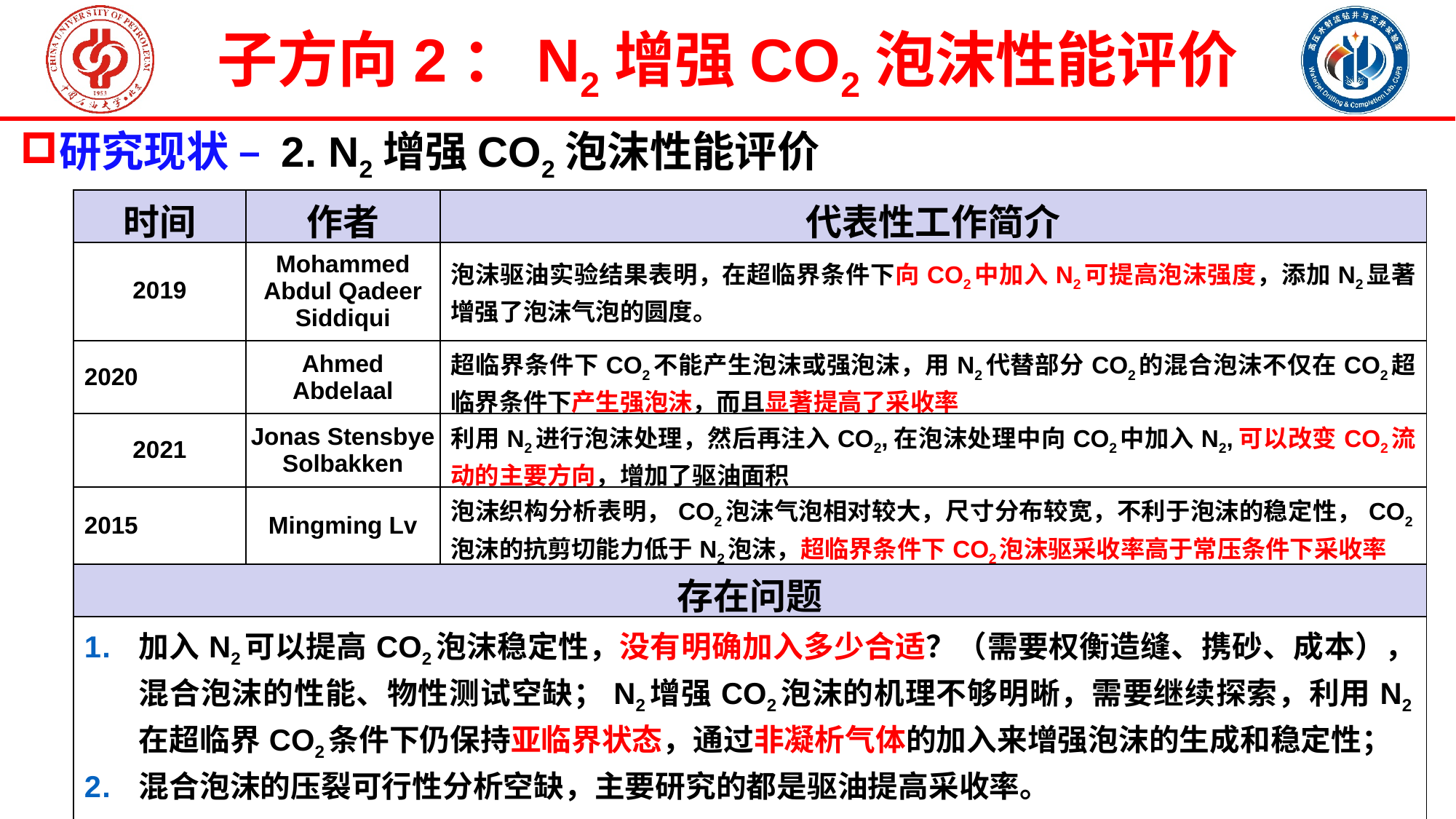

子方向2：N2增强CO2泡沫性能评价
研究现状 – 2. N2增强CO2泡沫性能评价

| 时间 | 作者 | 代表性工作简介 |
| --- | --- | --- |
| 2019 | Mohammed Abdul Qadeer Siddiqui | 泡沫驱油实验结果表明，在超临界条件下向CO2中加入N2可提高泡沫强度，添加N2显著增强了泡沫气泡的圆度。 |
| 2020 | Ahmed Abdelaal | 超临界条件下CO2不能产生泡沫或强泡沫，用N2代替部分CO2的混合泡沫不仅在CO2超临界条件下产生强泡沫，而且显著提高了采收率 |
| 2021 | Jonas Stensbye Solbakken | 利用N2进行泡沫处理，然后再注入CO2,在泡沫处理中向CO2中加入N2,可以改变CO2流动的主要方向，增加了驱油面积 |
| 2015 | Mingming Lv | 泡沫织构分析表明，CO2泡沫气泡相对较大，尺寸分布较宽，不利于泡沫的稳定性，CO2泡沫的抗剪切能力低于N2泡沫，超临界条件下CO2泡沫驱采收率高于常压条件下采收率 |
| 存在问题 |  |  |
| 加入N2可以提高CO2泡沫稳定性，没有明确加入多少合适？（需要权衡造缝、携砂、成本），混合泡沫的性能、物性测试空缺；N2增强CO2泡沫的机理不够明晰，需要继续探索，利用N2在超临界CO2条件下仍保持亚临界状态，通过非凝析气体的加入来增强泡沫的生成和稳定性； 混合泡沫的压裂可行性分析空缺，主要研究的都是驱油提高采收率。 |  |  |